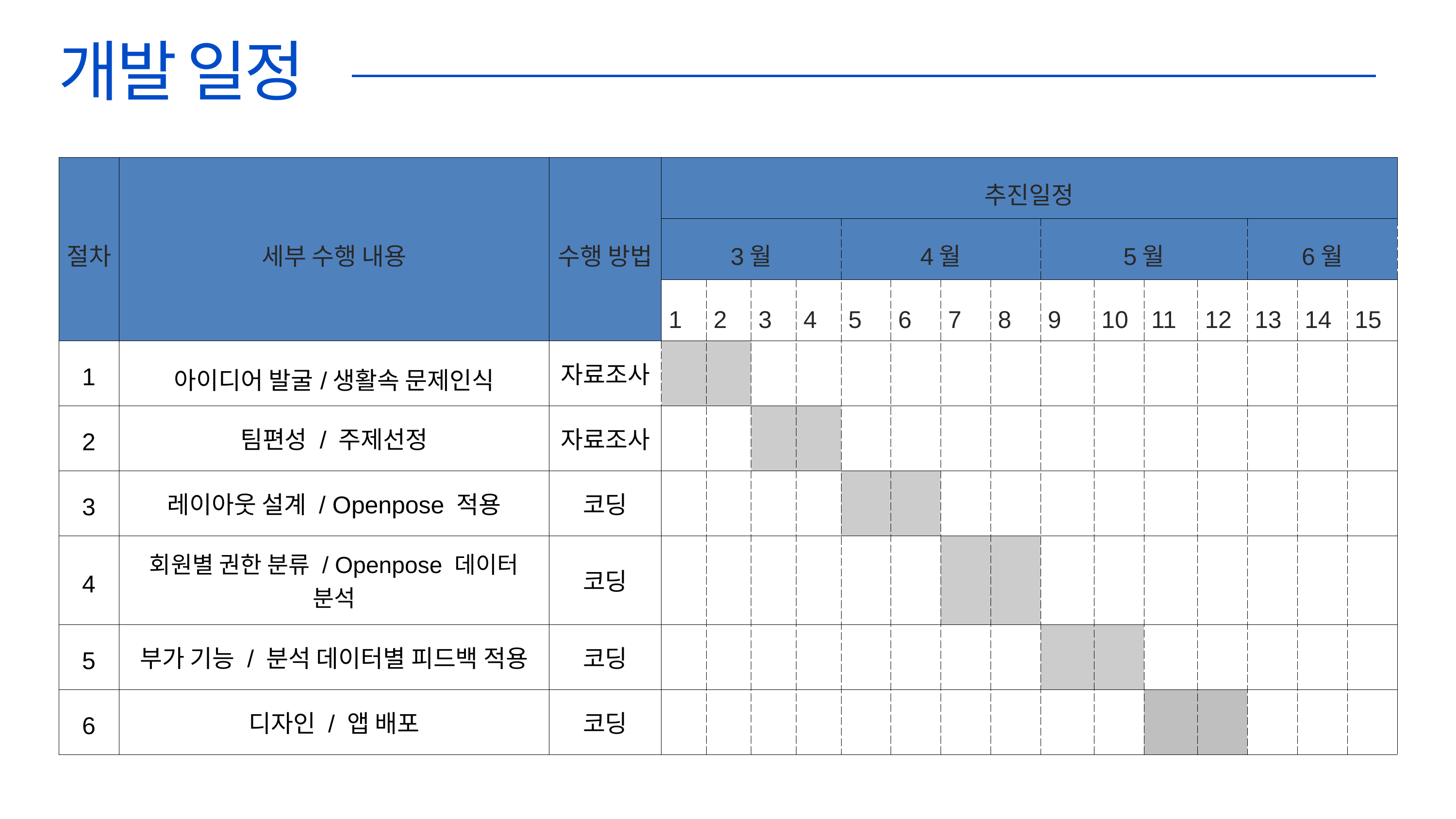

개발 일정

| 절차 | 세부 수행 내용 | 수행 방법 | 추진일정 | 추진일정 | 추진일정 | 추진일정 | 추진일정 | 추진일정 | 추진일정 | 추진일정 | 추진일정 | 추진일정 | 추진일정 | 추진일정 | 추진일정 | 추진일정 | 추진일정 |
| --- | --- | --- | --- | --- | --- | --- | --- | --- | --- | --- | --- | --- | --- | --- | --- | --- | --- |
| 절차 | 세부 수행 내용 | 수행 방법 | 3월 | 3월 | 3월 | 3월 | 4월 | 4월 | 4월 | 4월 | 5월 | 5월 | 5월 | 5월 | 6월 | 6월 | 6월 |
| 절차 | 세부 수행 내용 | 수행 방법 | 1 | 2 | 3 | 4 | 5 | 6 | 7 | 8 | 9 | 10 | 11 | 12 | 13 | 14 | 15 |
| 1 | 아이디어 발굴/생활속 문제인식 | 자료조사 |  |  |  |  |  |  |  |  |  |  |  |  |  |  |  |
| 2 | 팀편성 / 주제선정 | 자료조사 |  |  |  |  |  |  |  |  |  |  |  |  |  |  |  |
| 3 | 레이아웃 설계 / Openpose 적용 | 코딩 |  |  |  |  |  |  |  |  |  |  |  |  |  |  |  |
| 4 | 회원별 권한 분류 / Openpose 데이터 분석 | 코딩 |  |  |  |  |  |  |  |  |  |  |  |  |  |  |  |
| 5 | 부가 기능 / 분석 데이터별 피드백 적용 | 코딩 |  |  |  |  |  |  |  |  |  |  |  |  |  |  |  |
| 6 | 디자인 / 앱 배포 | 코딩 |  |  |  |  |  |  |  |  |  |  |  |  |  |  |  |